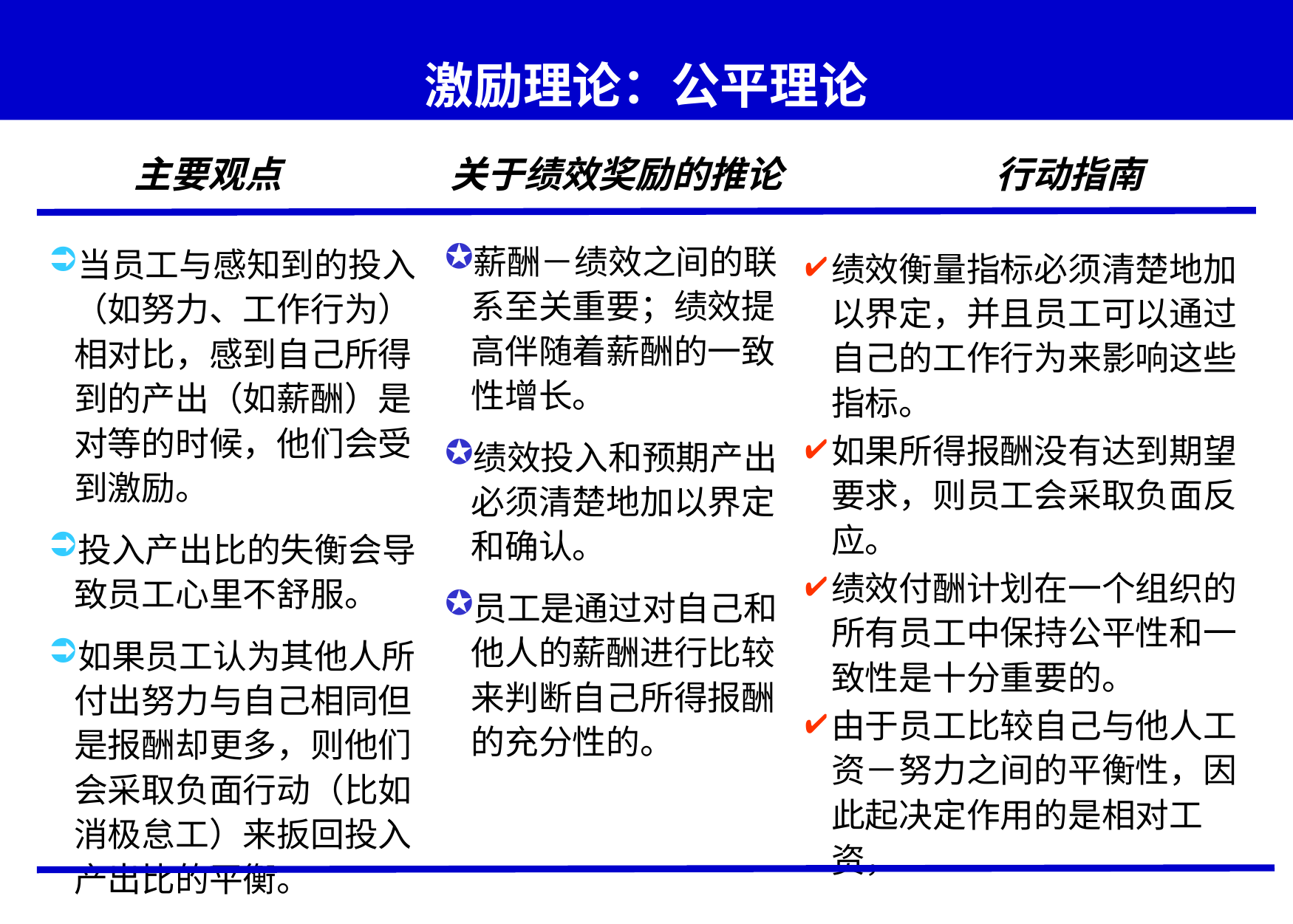

# 激励理论：公平理论
主要观点
关于绩效奖励的推论
行动指南

薪酬－绩效之间的联系至关重要；绩效提高伴随着薪酬的一致性增长。
绩效投入和预期产出必须清楚地加以界定和确认。
员工是通过对自己和他人的薪酬进行比较来判断自己所得报酬的充分性的。
当员工与感知到的投入（如努力、工作行为）相对比，感到自己所得到的产出（如薪酬）是对等的时候，他们会受到激励。
投入产出比的失衡会导致员工心里不舒服。
如果员工认为其他人所付出努力与自己相同但是报酬却更多，则他们会采取负面行动（比如消极怠工）来扳回投入产出比的平衡。
绩效衡量指标必须清楚地加以界定，并且员工可以通过自己的工作行为来影响这些指标。
如果所得报酬没有达到期望要求，则员工会采取负面反应。
绩效付酬计划在一个组织的所有员工中保持公平性和一致性是十分重要的。
由于员工比较自己与他人工资－努力之间的平衡性，因此起决定作用的是相对工资，